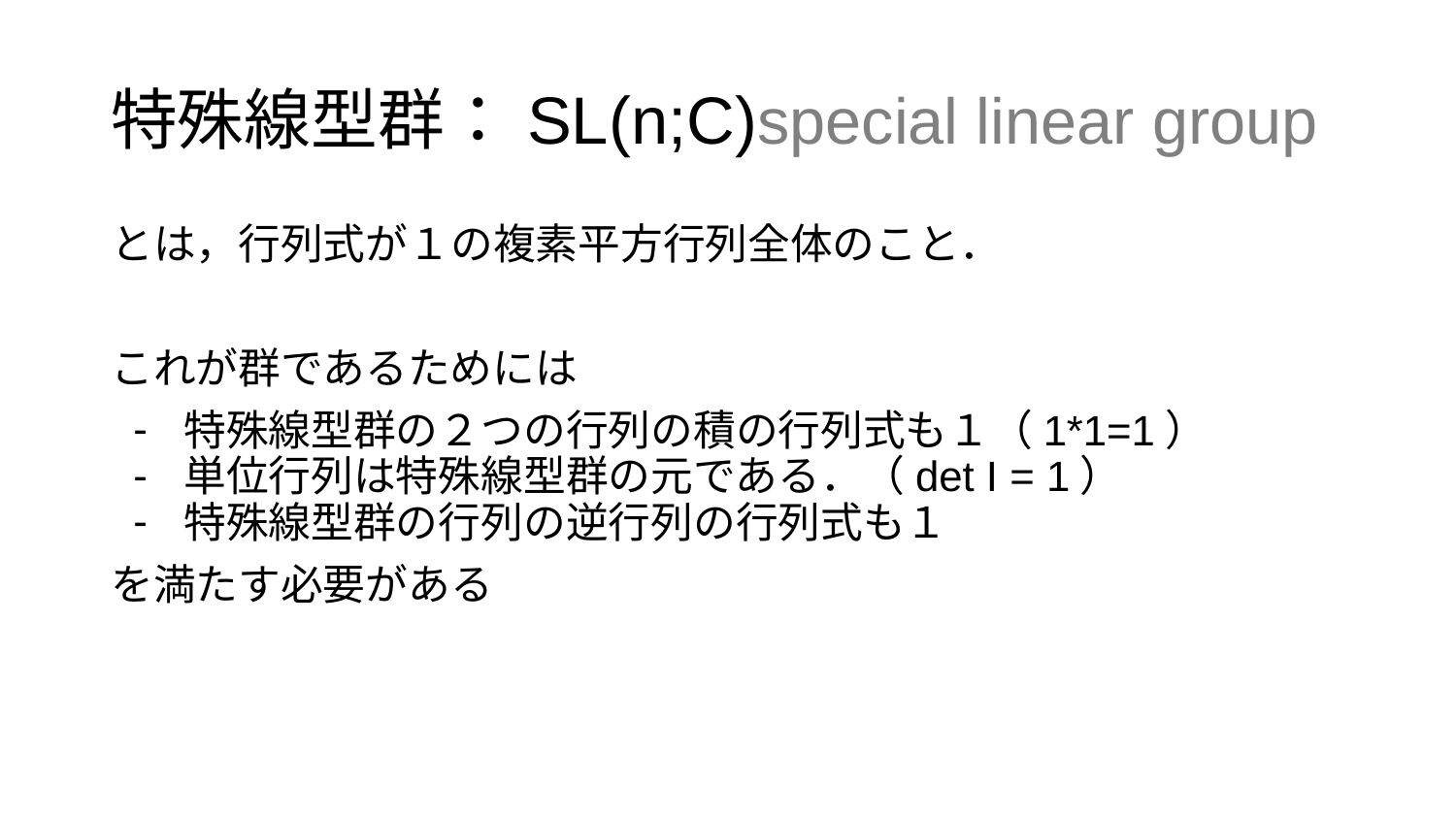

# 特殊線型群：SL(n;C)special linear group
とは，行列式が１の複素平方行列全体のこと．

これが群であるためには
特殊線型群の２つの行列の積の行列式も１（1*1=1）
単位行列は特殊線型群の元である．（det I = 1）
特殊線型群の行列の逆行列の行列式も１
を満たす必要がある